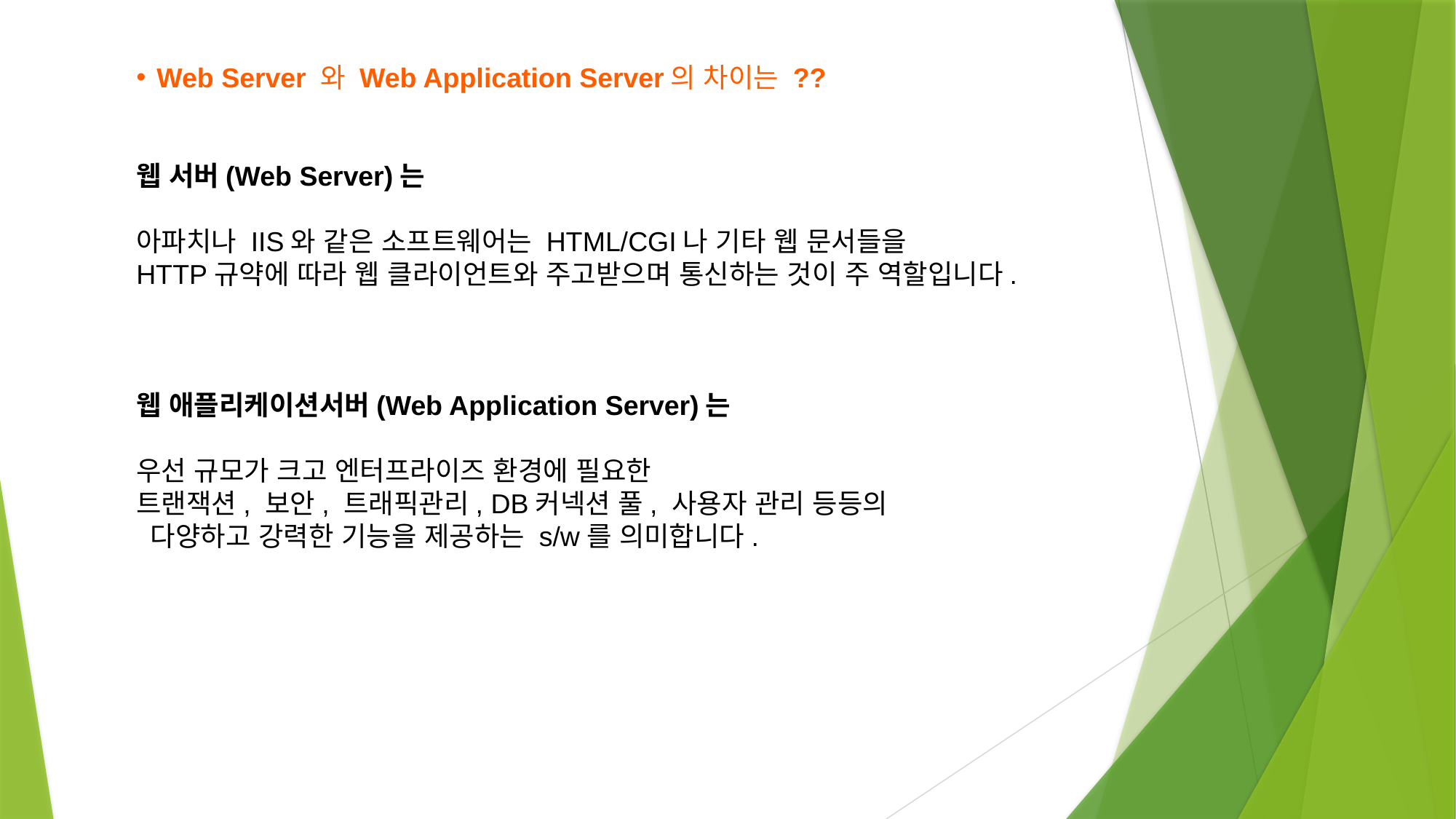

Web Server 와 Web Application Server의 차이는 ??

웹 서버(Web Server)는

아파치나 IIS와 같은 소프트웨어는 HTML/CGI나 기타 웹 문서들을
HTTP규약에 따라 웹 클라이언트와 주고받으며 통신하는 것이 주 역할입니다.

웹 애플리케이션서버(Web Application Server)는

우선 규모가 크고 엔터프라이즈 환경에 필요한
트랜잭션, 보안, 트래픽관리, DB커넥션 풀, 사용자 관리 등등의
 다양하고 강력한 기능을 제공하는 s/w를 의미합니다.